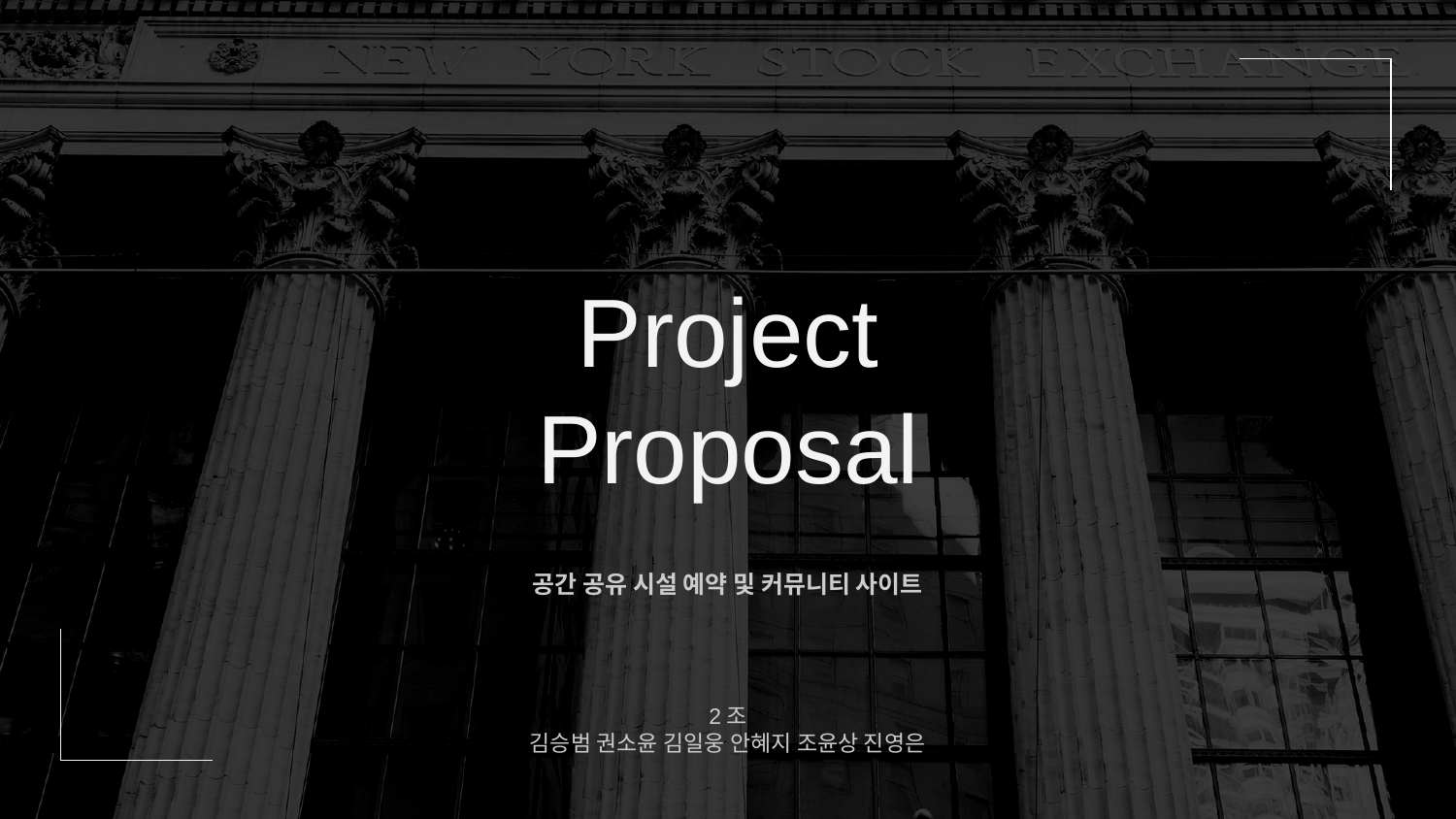

# Project Proposal
공간 공유 시설 예약 및 커뮤니티 사이트

2조
김승범 권소윤 김일웅 안혜지 조윤상 진영은